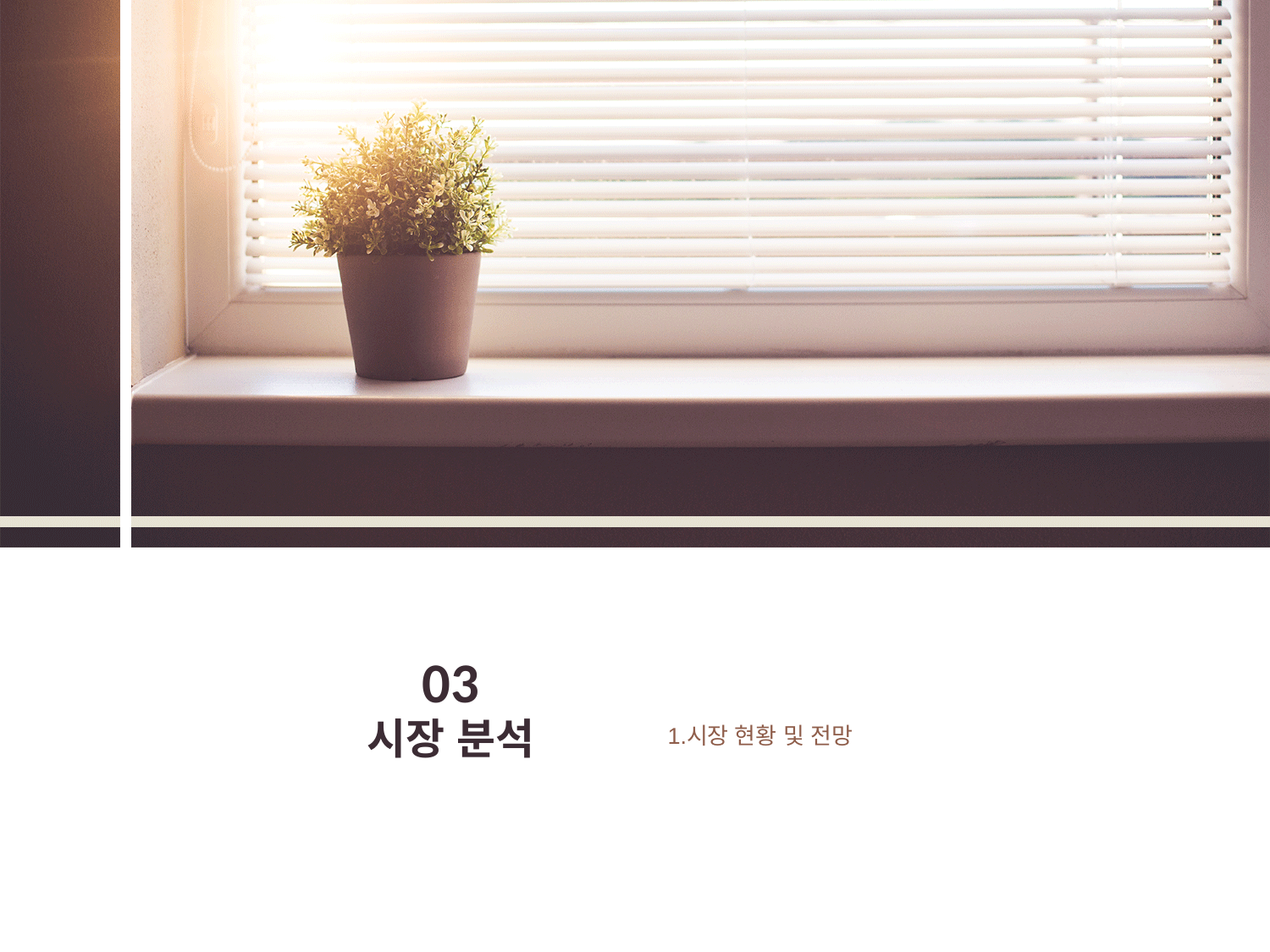

03
시장 분석
시장 현황 및 전망